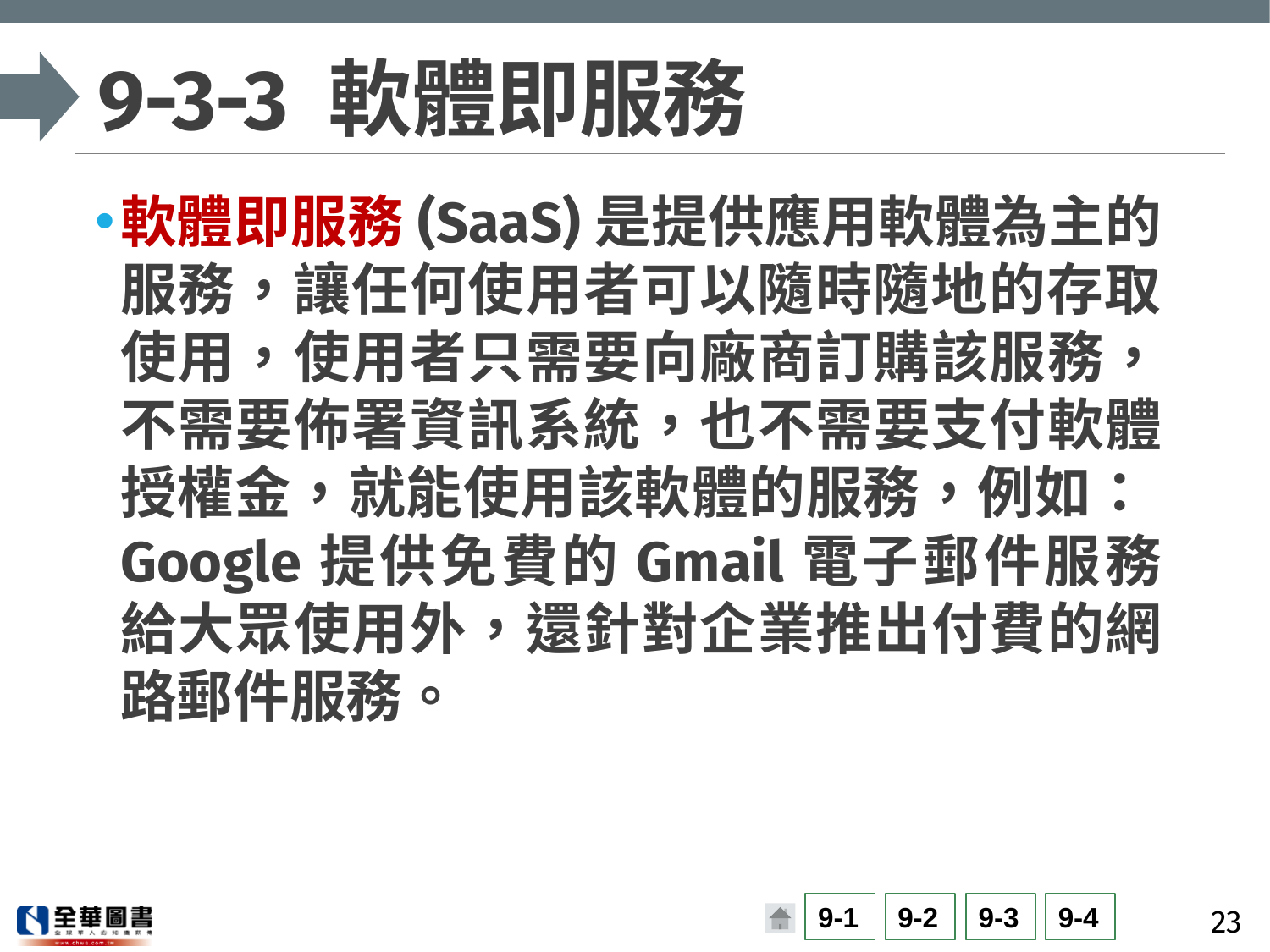

# 9-3-3 軟體即服務
軟體即服務(SaaS)是提供應用軟體為主的服務，讓任何使用者可以隨時隨地的存取使用，使用者只需要向廠商訂購該服務，不需要佈署資訊系統，也不需要支付軟體授權金，就能使用該軟體的服務，例如：Google提供免費的Gmail電子郵件服務給大眾使用外，還針對企業推出付費的網路郵件服務。
23